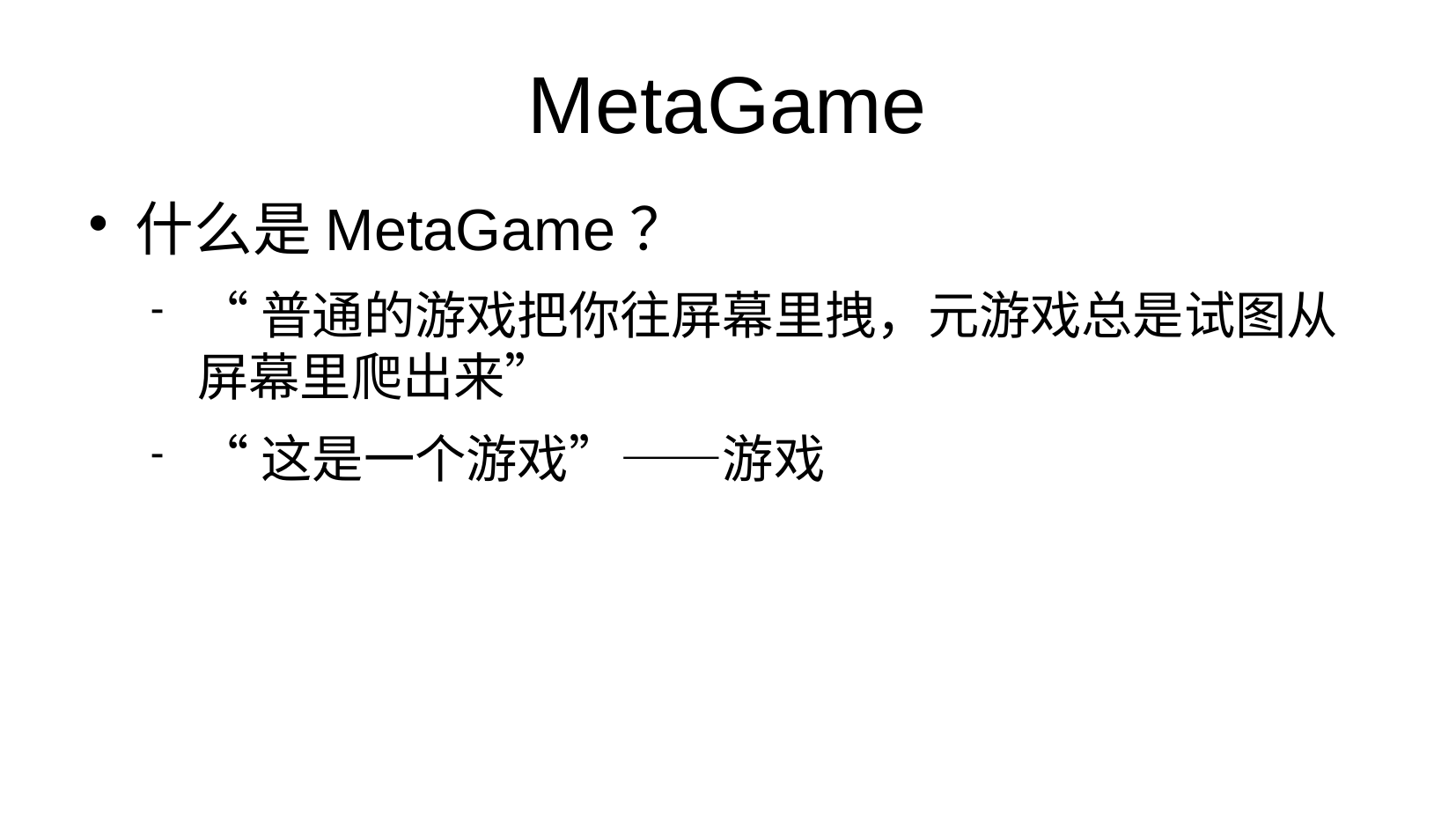

# MetaGame
什么是MetaGame？
“普通的游戏把你往屏幕里拽，元游戏总是试图从屏幕里爬出来”
“这是一个游戏”——游戏